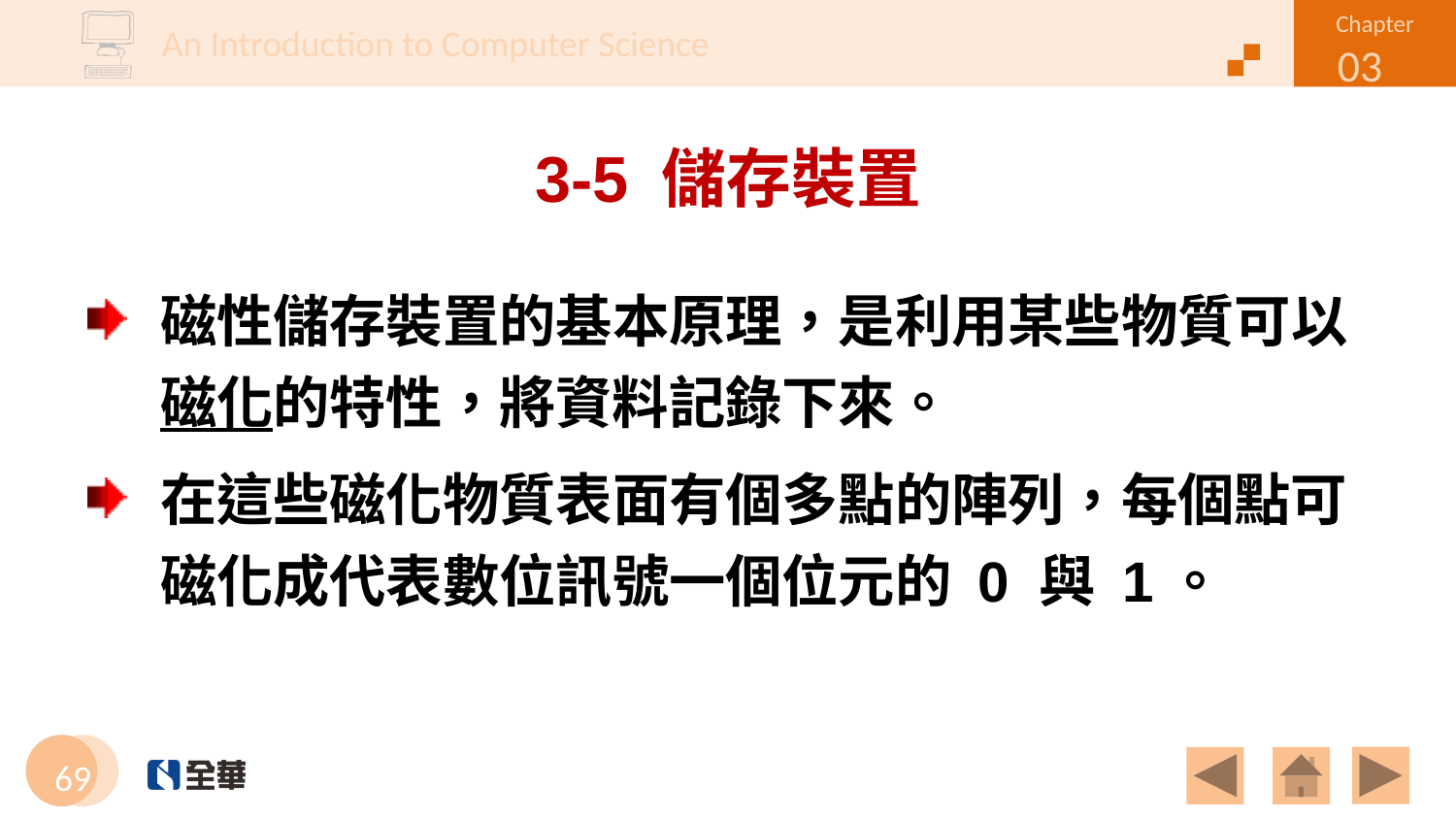

# 3-5 儲存裝置
磁性儲存裝置的基本原理，是利用某些物質可以磁化的特性，將資料記錄下來。
在這些磁化物質表面有個多點的陣列，每個點可磁化成代表數位訊號一個位元的 0 與 1。